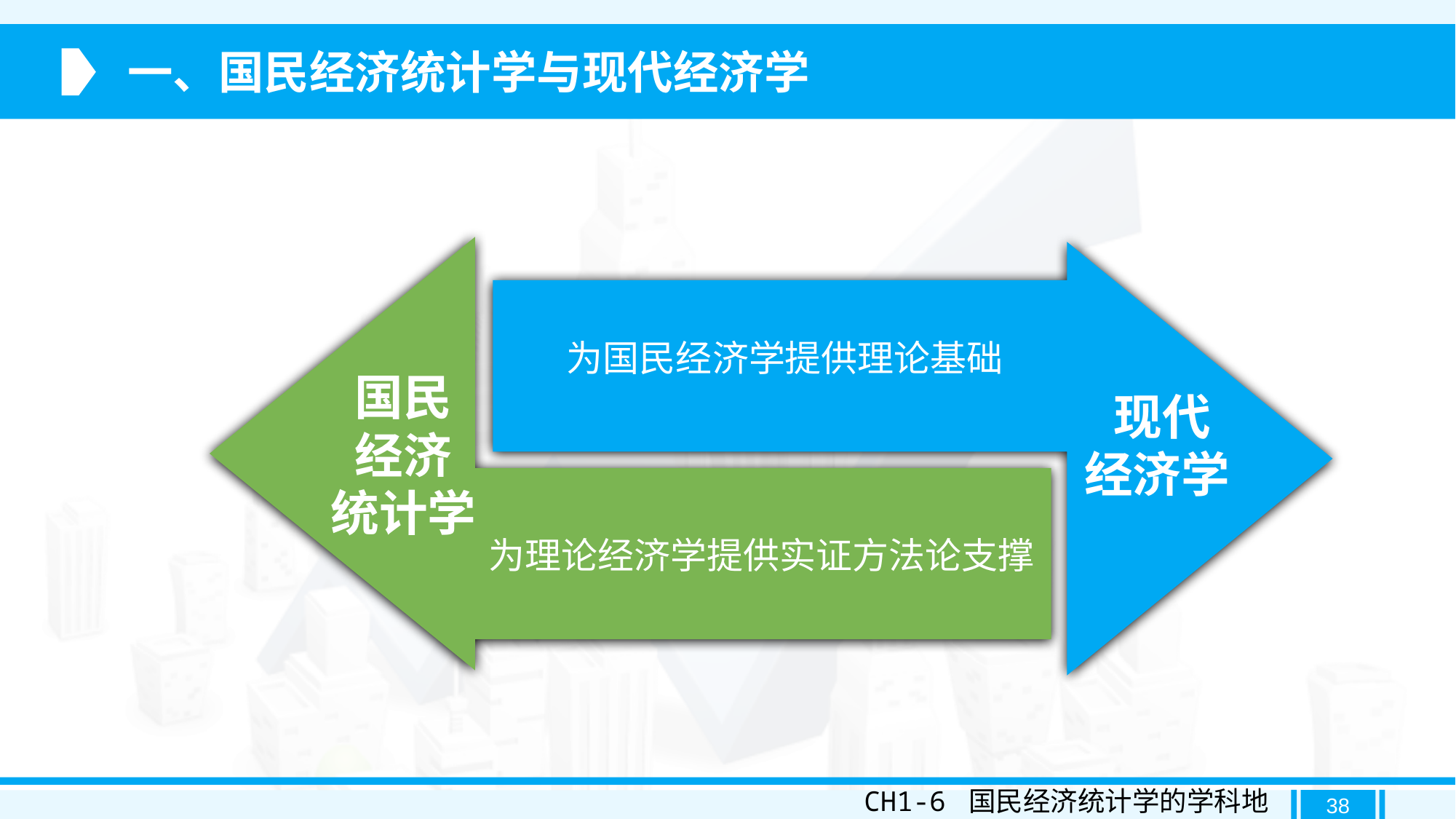

一、国民经济统计学与现代经济学

国民
经济
统计学

  现代
经济学
为国民经济学提供理论基础
为理论经济学提供实证方法论支撑
CH1-6 国民经济统计学的学科地位
38